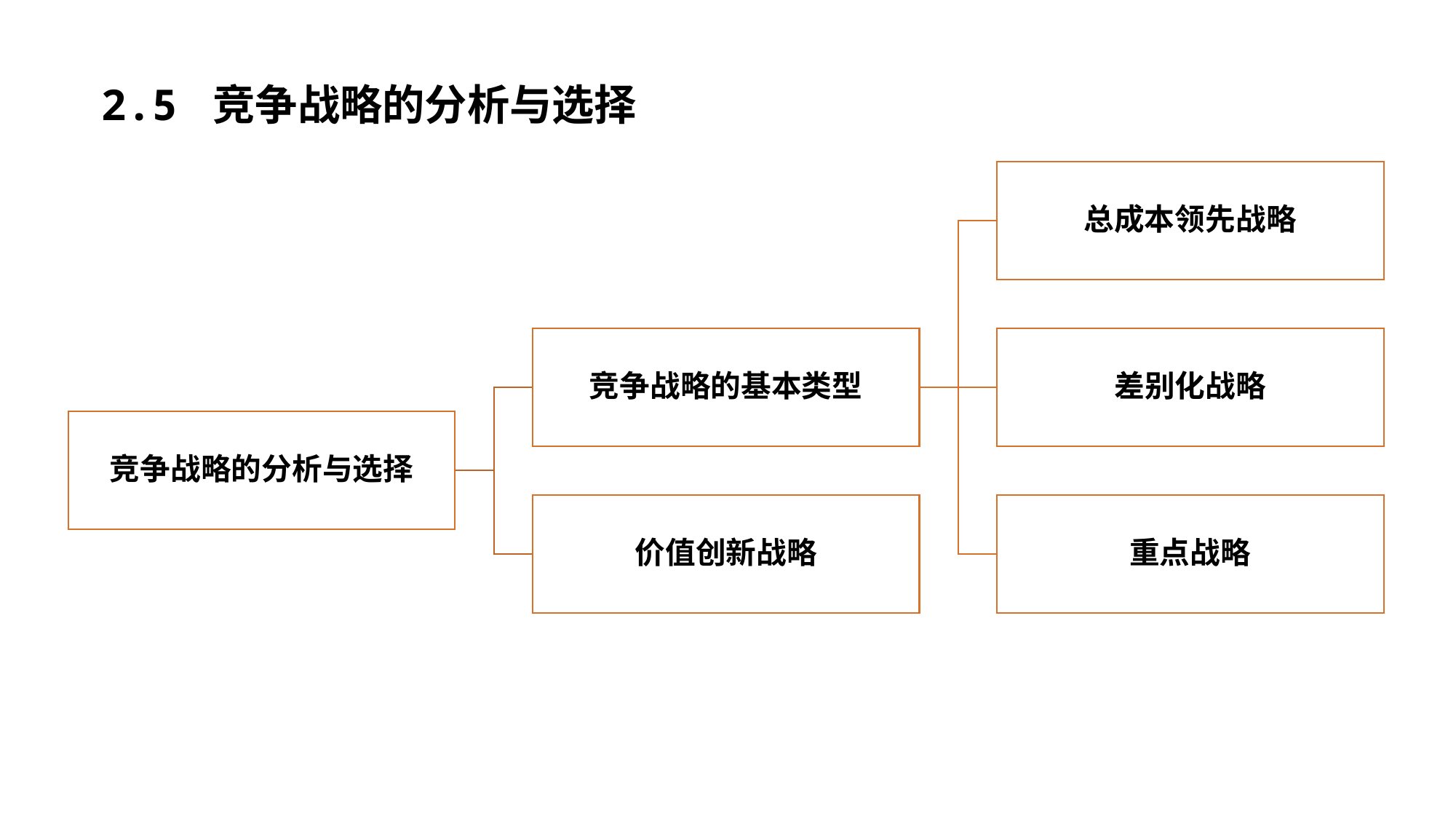

2.5 竞争战略的分析与选择
竞争战略的分析与选择
竞争战略的基本类型
总成本领先战略
差别化战略
重点战略
价值创新战略